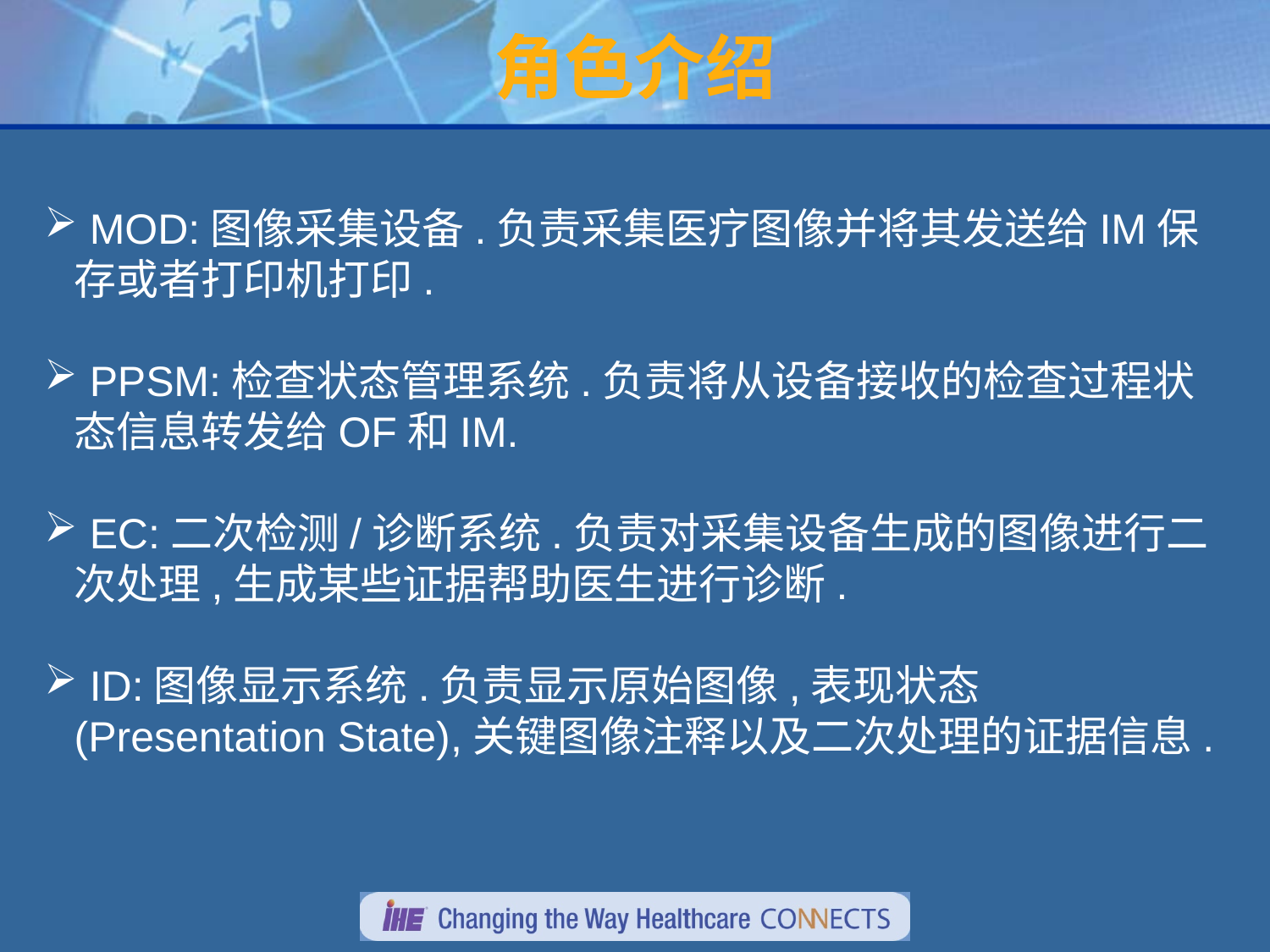

# 角色介绍
 MOD:图像采集设备.负责采集医疗图像并将其发送给IM保存或者打印机打印.

 PPSM:检查状态管理系统.负责将从设备接收的检查过程状态信息转发给OF和IM.

 EC:二次检测/诊断系统.负责对采集设备生成的图像进行二次处理,生成某些证据帮助医生进行诊断.

 ID:图像显示系统.负责显示原始图像,表现状态(Presentation State),关键图像注释以及二次处理的证据信息.